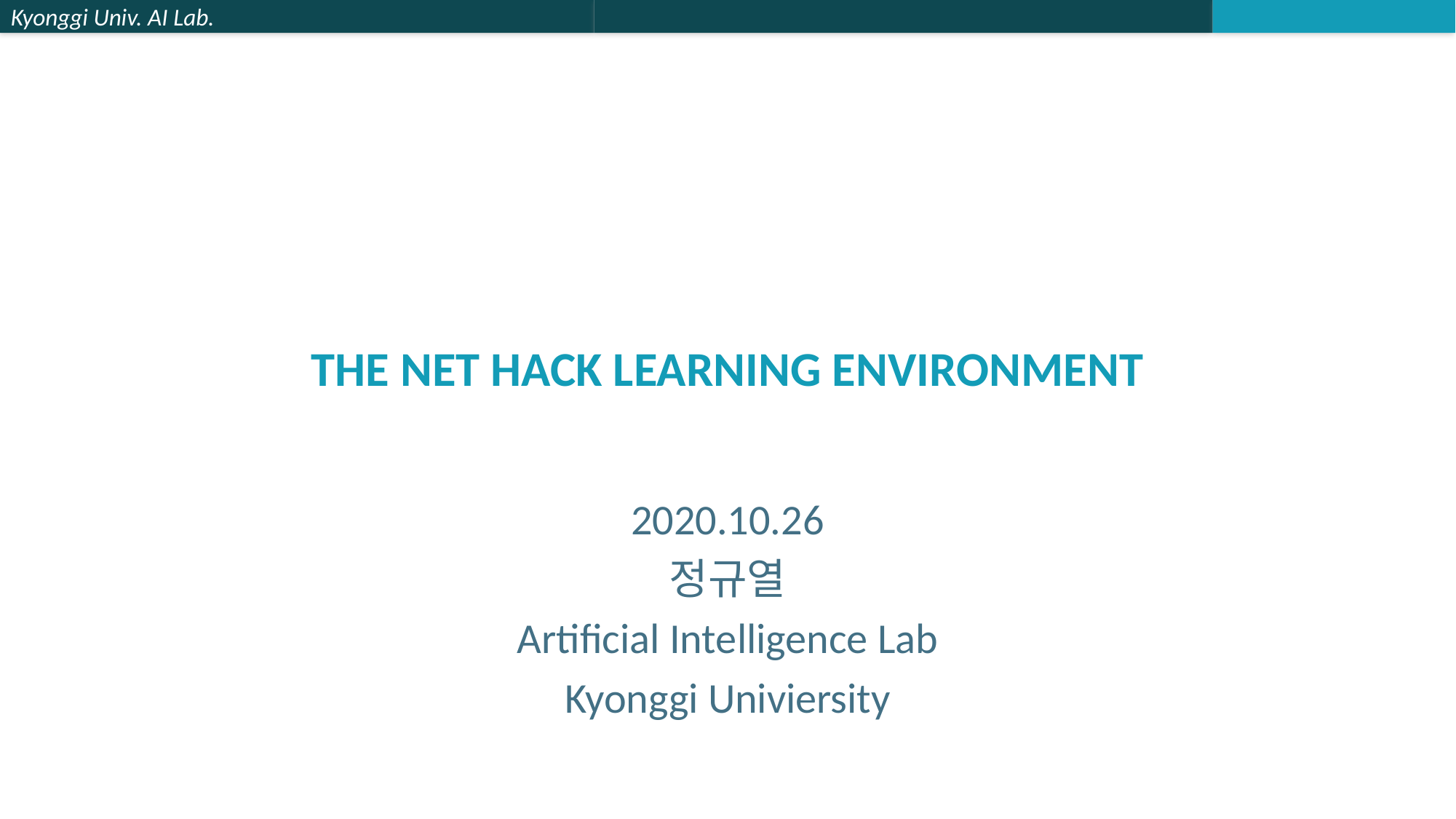

# The Net Hack Learning Environment
2020.10.26
정규열
Artificial Intelligence Lab
Kyonggi Univiersity